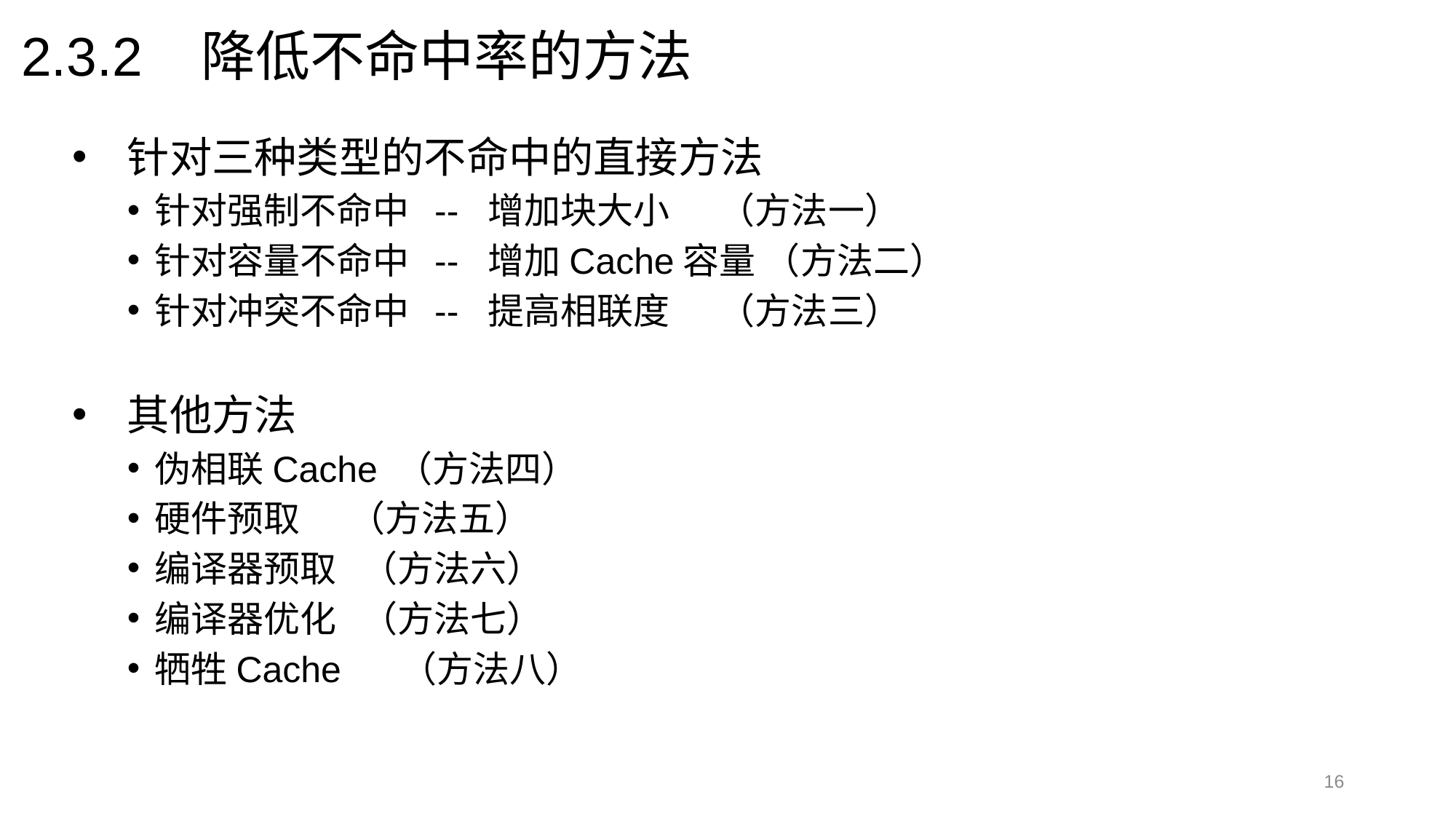

2.3.2   降低不命中率的方法
针对三种类型的不命中的直接方法
针对强制不命中  --  增加块大小      （方法一）
针对容量不命中  --  增加Cache容量 （方法二）
针对冲突不命中  --  提高相联度      （方法三）

其他方法
伪相联Cache （方法四）
硬件预取      （方法五）
编译器预取   （方法六）
编译器优化   （方法七）
牺牲Cache     （方法八）
16